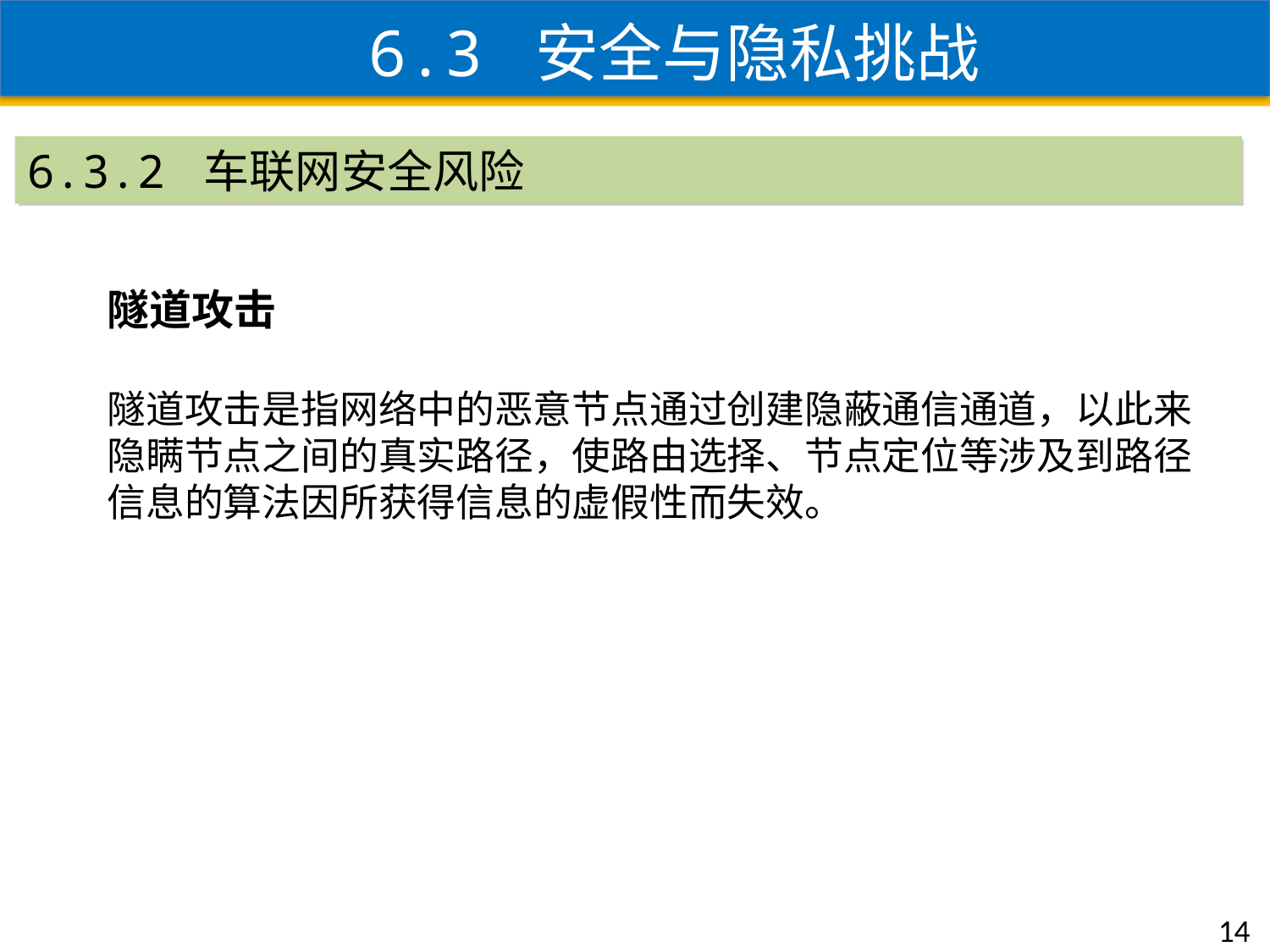

6.3 安全与隐私挑战
6.3.2 车联网安全风险

隧道攻击

隧道攻击是指网络中的恶意节点通过创建隐蔽通信通道，以此来隐瞒节点之间的真实路径，使路由选择、节点定位等涉及到路径信息的算法因所获得信息的虚假性而失效。

14